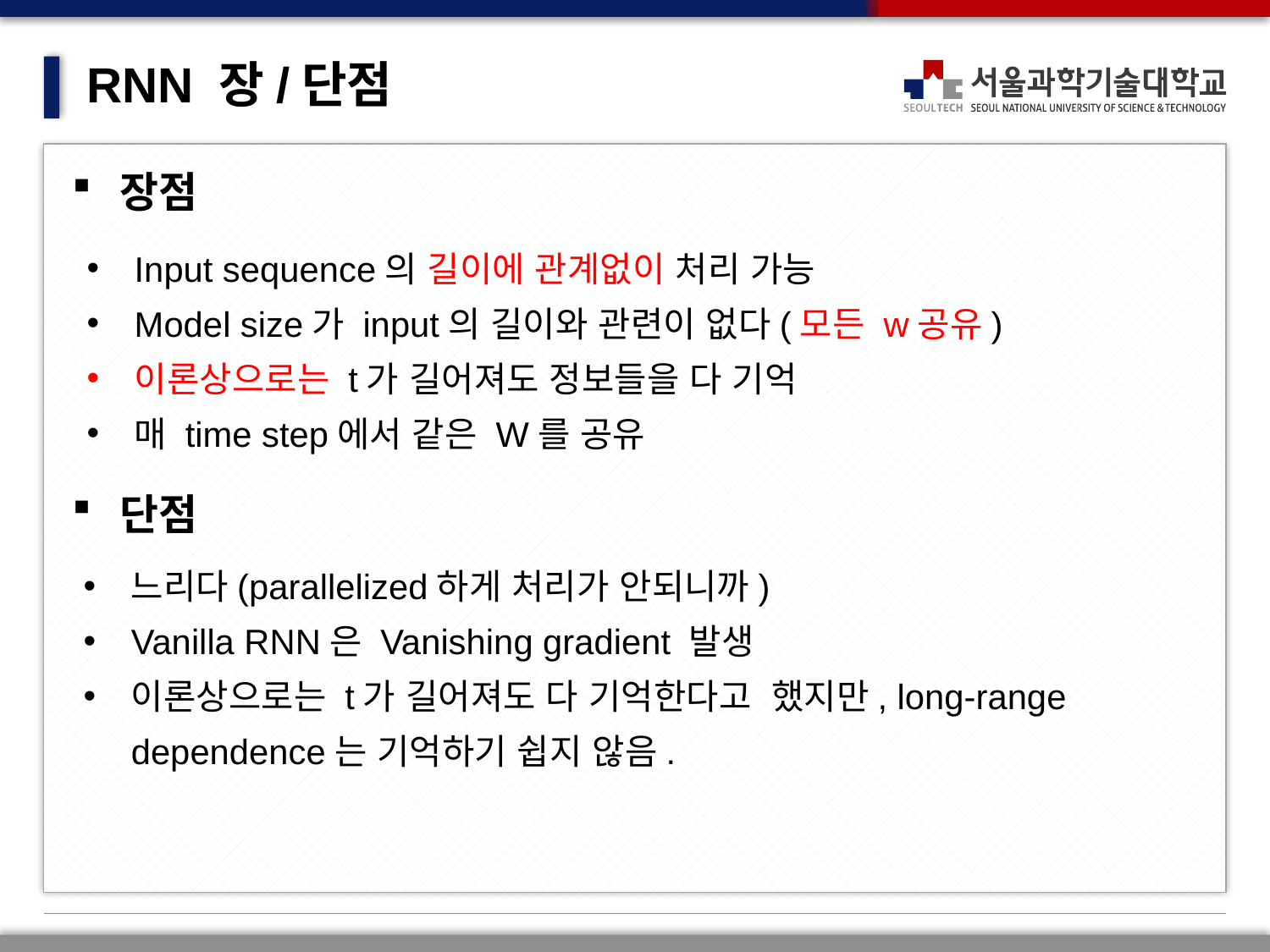

RNN 장/단점

장점
Input sequence의 길이에 관계없이 처리 가능
Model size가 input의 길이와 관련이 없다(모든 w공유)
이론상으로는 t가 길어져도 정보들을 다 기억
매 time step에서 같은 W를 공유
단점
느리다(parallelized하게 처리가 안되니까)
Vanilla RNN은 Vanishing gradient 발생
이론상으로는 t가 길어져도 다 기억한다고  했지만, long-range dependence는 기억하기 쉽지 않음.